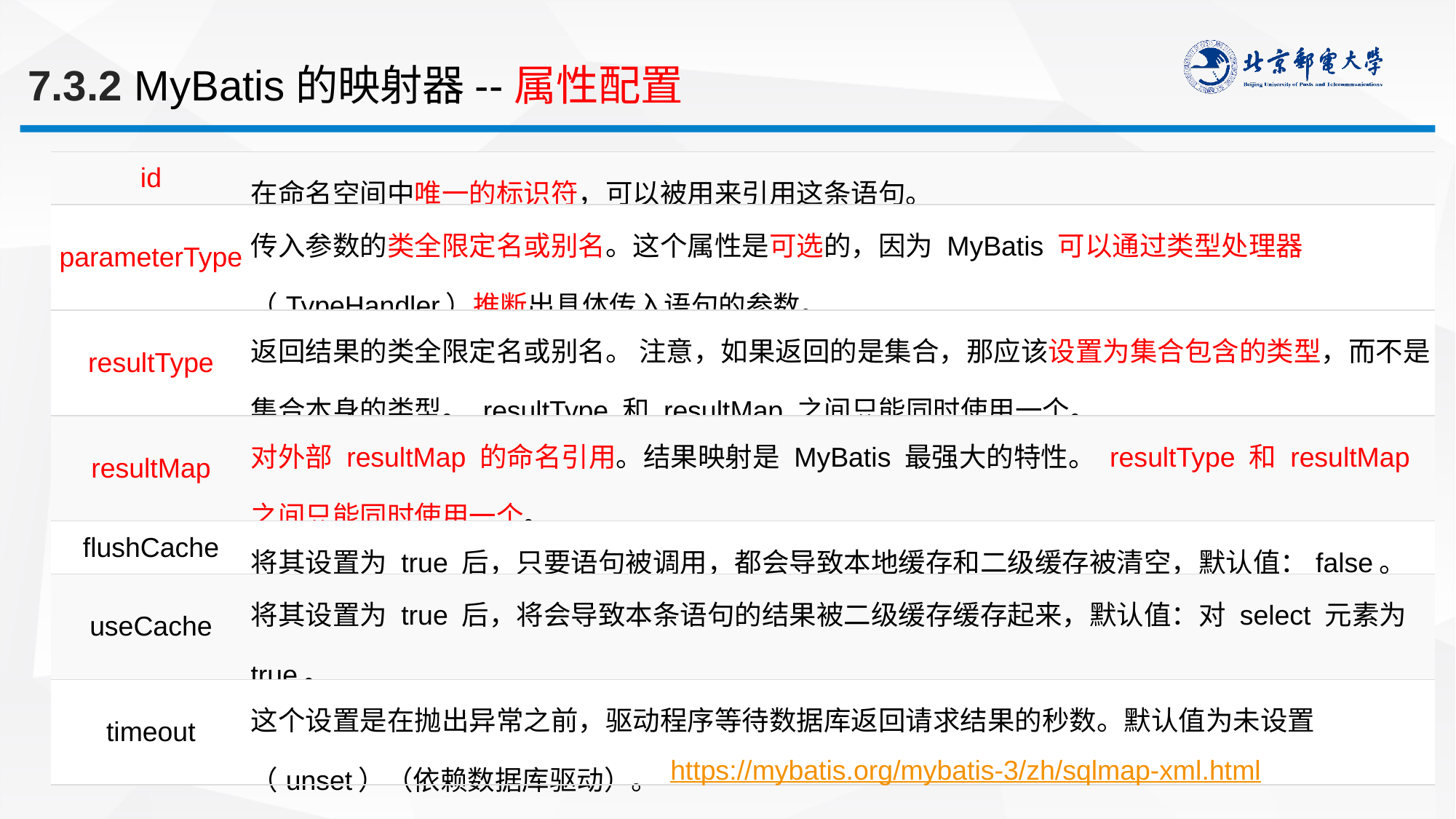

7.3.2 MyBatis的映射器--属性配置

| id | 在命名空间中唯一的标识符，可以被用来引用这条语句。 |
| --- | --- |
| parameterType | 传入参数的类全限定名或别名。这个属性是可选的，因为 MyBatis 可以通过类型处理器（TypeHandler）推断出具体传入语句的参数。 |
| resultType | 返回结果的类全限定名或别名。 注意，如果返回的是集合，那应该设置为集合包含的类型，而不是集合本身的类型。 resultType 和 resultMap 之间只能同时使用一个。 |
| resultMap | 对外部 resultMap 的命名引用。结果映射是 MyBatis 最强大的特性。 resultType 和 resultMap 之间只能同时使用一个。 |
| flushCache | 将其设置为 true 后，只要语句被调用，都会导致本地缓存和二级缓存被清空，默认值：false。 |
| useCache | 将其设置为 true 后，将会导致本条语句的结果被二级缓存缓存起来，默认值：对 select 元素为 true。 |
| timeout | 这个设置是在抛出异常之前，驱动程序等待数据库返回请求结果的秒数。默认值为未设置（unset）（依赖数据库驱动）。 |
https://mybatis.org/mybatis-3/zh/sqlmap-xml.html